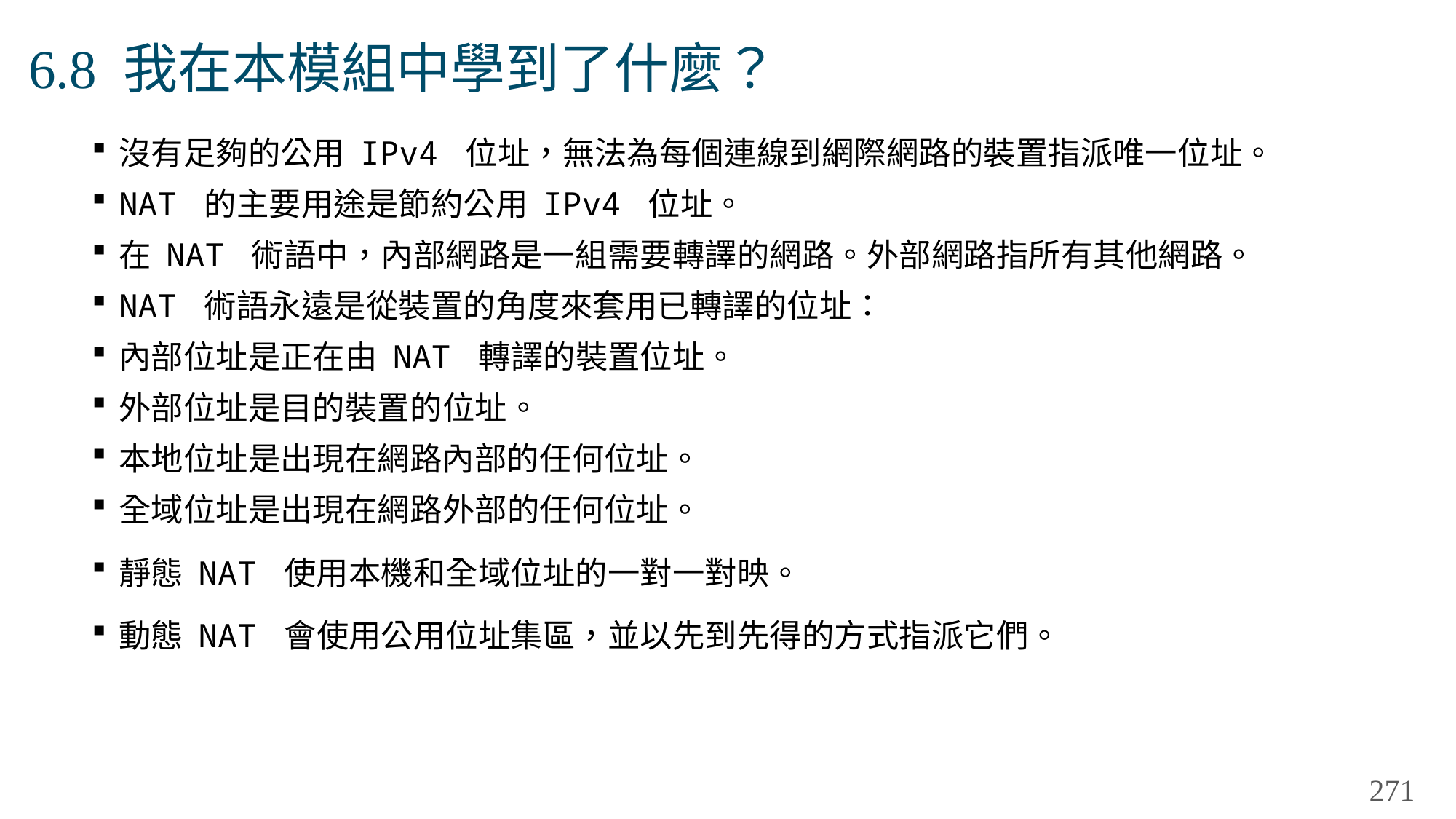

# 6.8 我在本模組中學到了什麼？
沒有足夠的公用 IPv4 位址，無法為每個連線到網際網路的裝置指派唯一位址。
NAT 的主要用途是節約公用 IPv4 位址。
在 NAT 術語中，內部網路是一組需要轉譯的網路。外部網路指所有其他網路。
NAT 術語永遠是從裝置的角度來套用已轉譯的位址：
內部位址是正在由 NAT 轉譯的裝置位址。
外部位址是目的裝置的位址。
本地位址是出現在網路內部的任何位址。
全域位址是出現在網路外部的任何位址。
靜態 NAT 使用本機和全域位址的一對一對映。
動態 NAT 會使用公用位址集區，並以先到先得的方式指派它們。
271